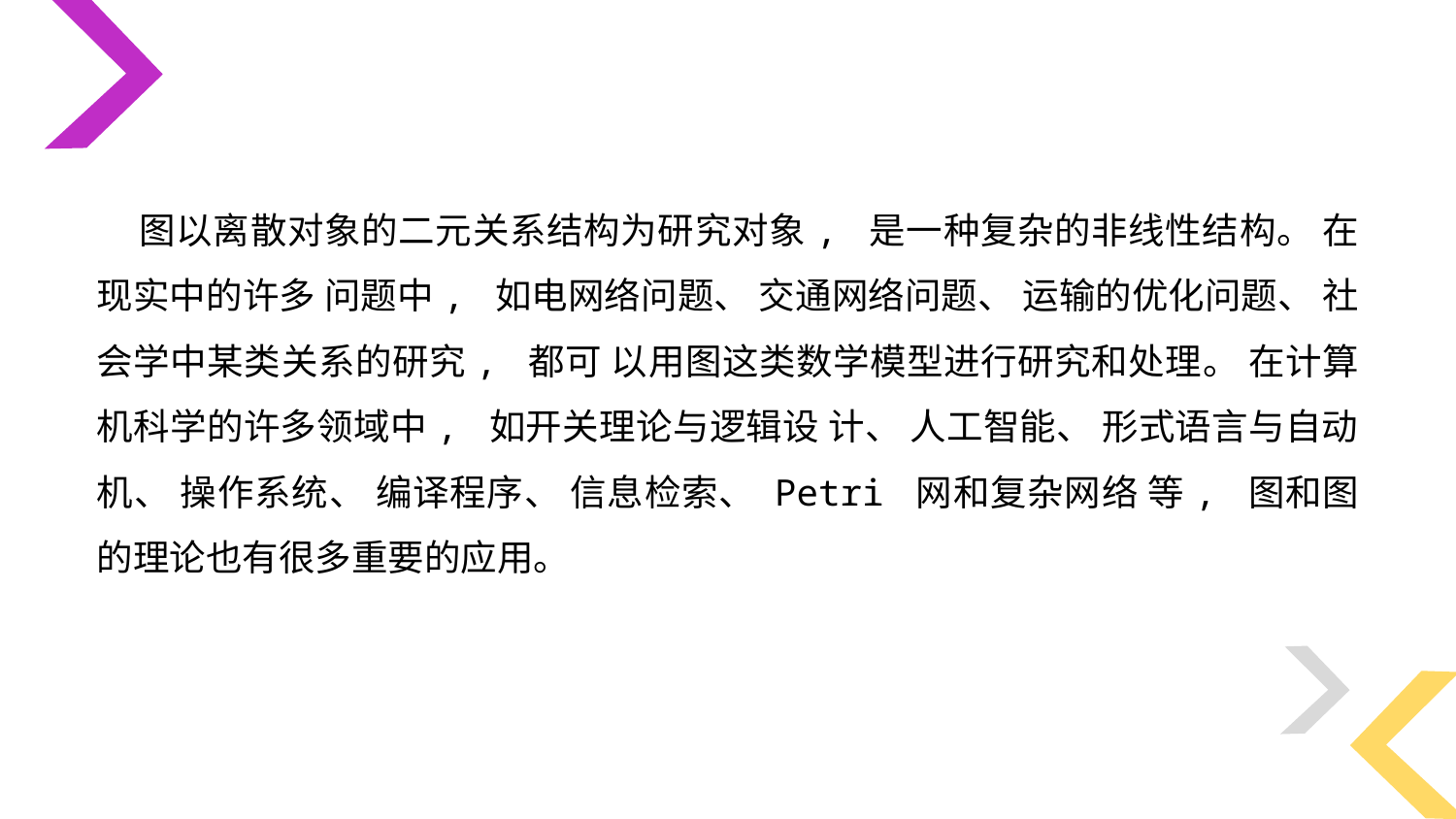

图以离散对象的二元关系结构为研究对象, 是一种复杂的非线性结构。 在现实中的许多 问题中, 如电网络问题、 交通网络问题、 运输的优化问题、 社会学中某类关系的研究, 都可 以用图这类数学模型进行研究和处理。 在计算机科学的许多领域中, 如开关理论与逻辑设 计、 人工智能、 形式语言与自动机、 操作系统、 编译程序、 信息检索、 Petri 网和复杂网络 等, 图和图的理论也有很多重要的应用。